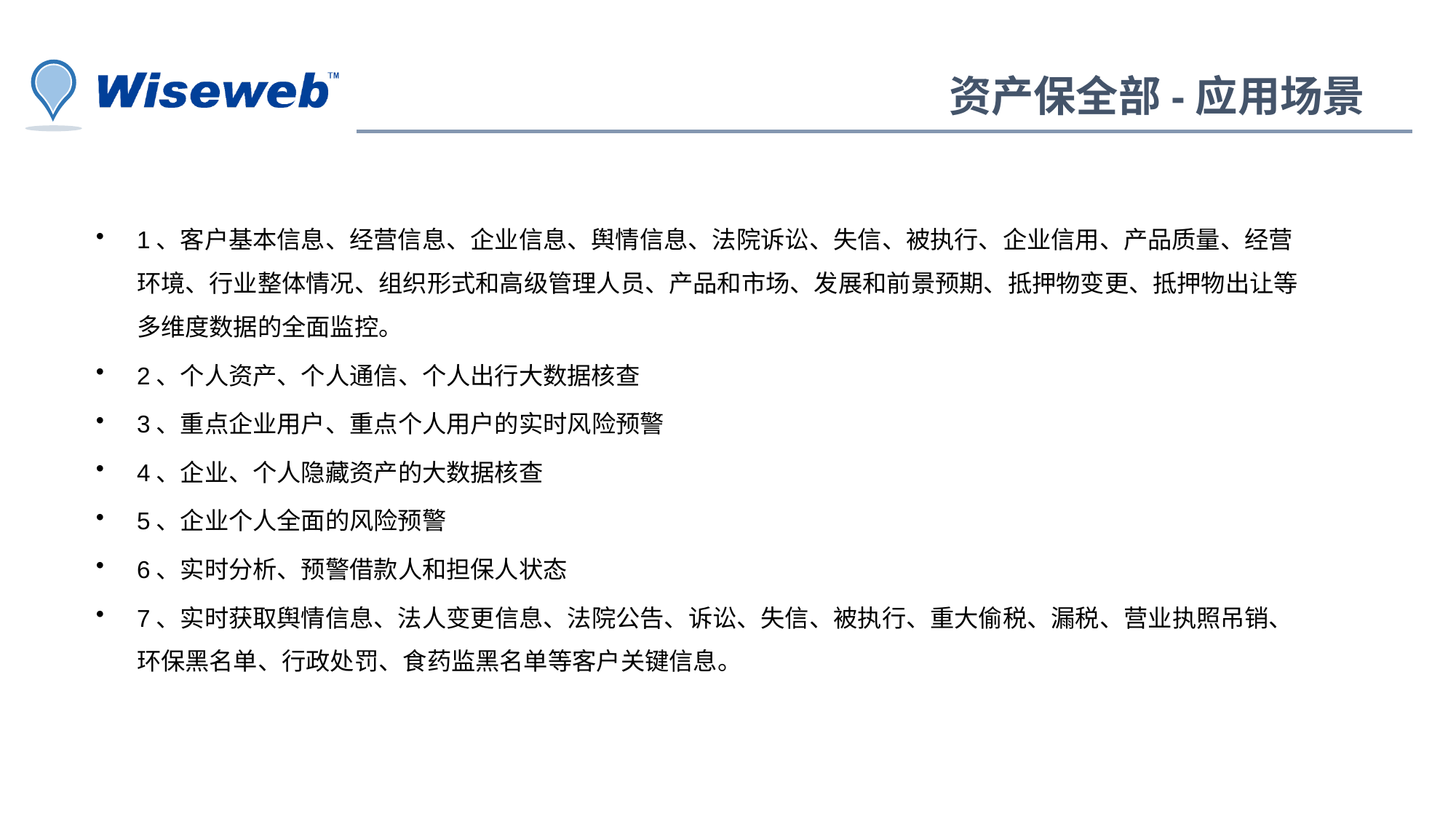

资产保全部-应用场景
1、客户基本信息、经营信息、企业信息、舆情信息、法院诉讼、失信、被执行、企业信用、产品质量、经营环境、行业整体情况、组织形式和高级管理人员、产品和市场、发展和前景预期、抵押物变更、抵押物出让等多维度数据的全面监控。
2、个人资产、个人通信、个人出行大数据核查
3、重点企业用户、重点个人用户的实时风险预警
4、企业、个人隐藏资产的大数据核查
5、企业个人全面的风险预警
6、实时分析、预警借款人和担保人状态
7、实时获取舆情信息、法人变更信息、法院公告、诉讼、失信、被执行、重大偷税、漏税、营业执照吊销、环保黑名单、行政处罚、食药监黑名单等客户关键信息。